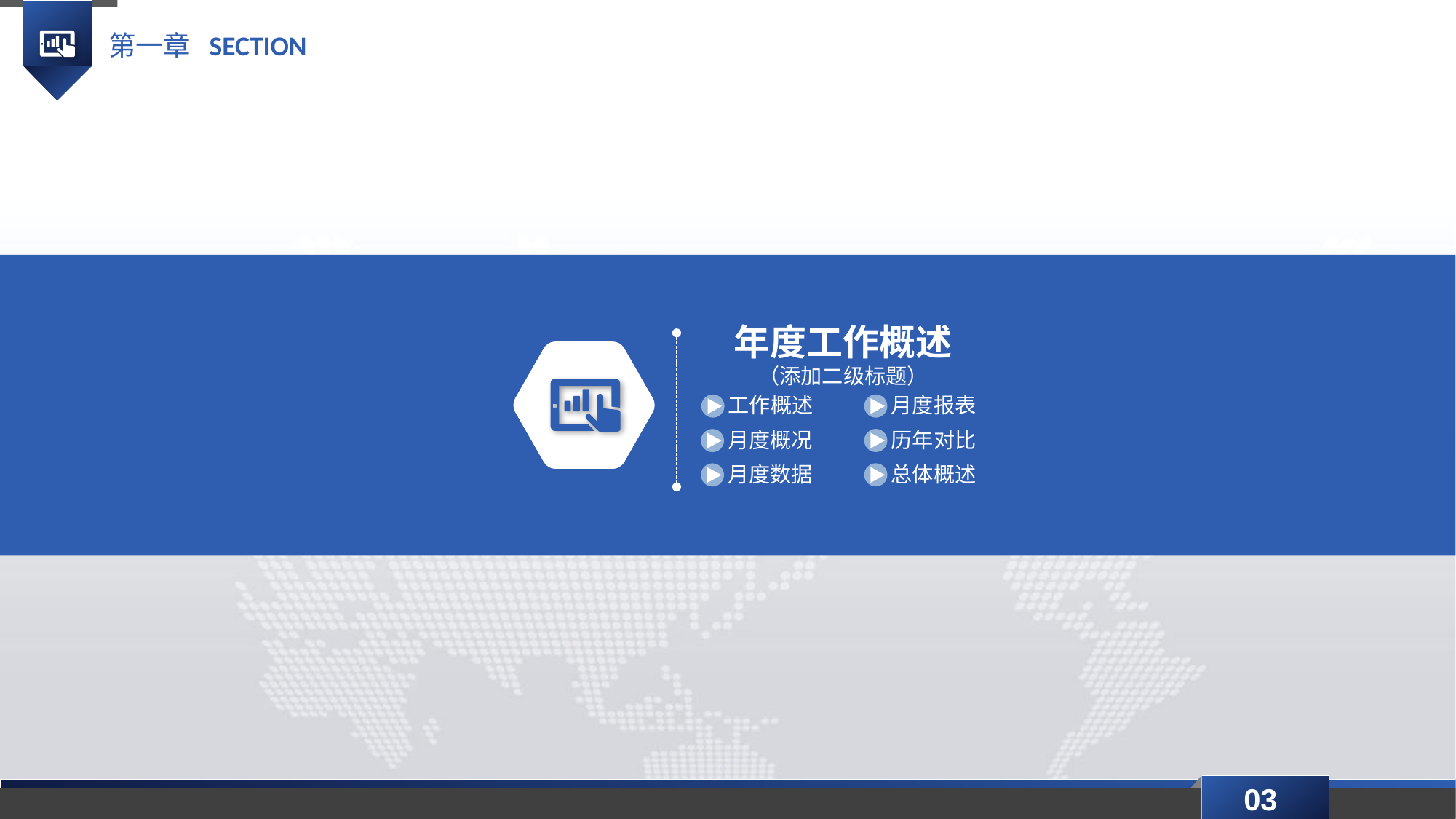

第一章  SECTION

年度工作概述
（添加二级标题）

工作概述

月度报表

历年对比

月度概况

总体概述

月度数据

03

延时符